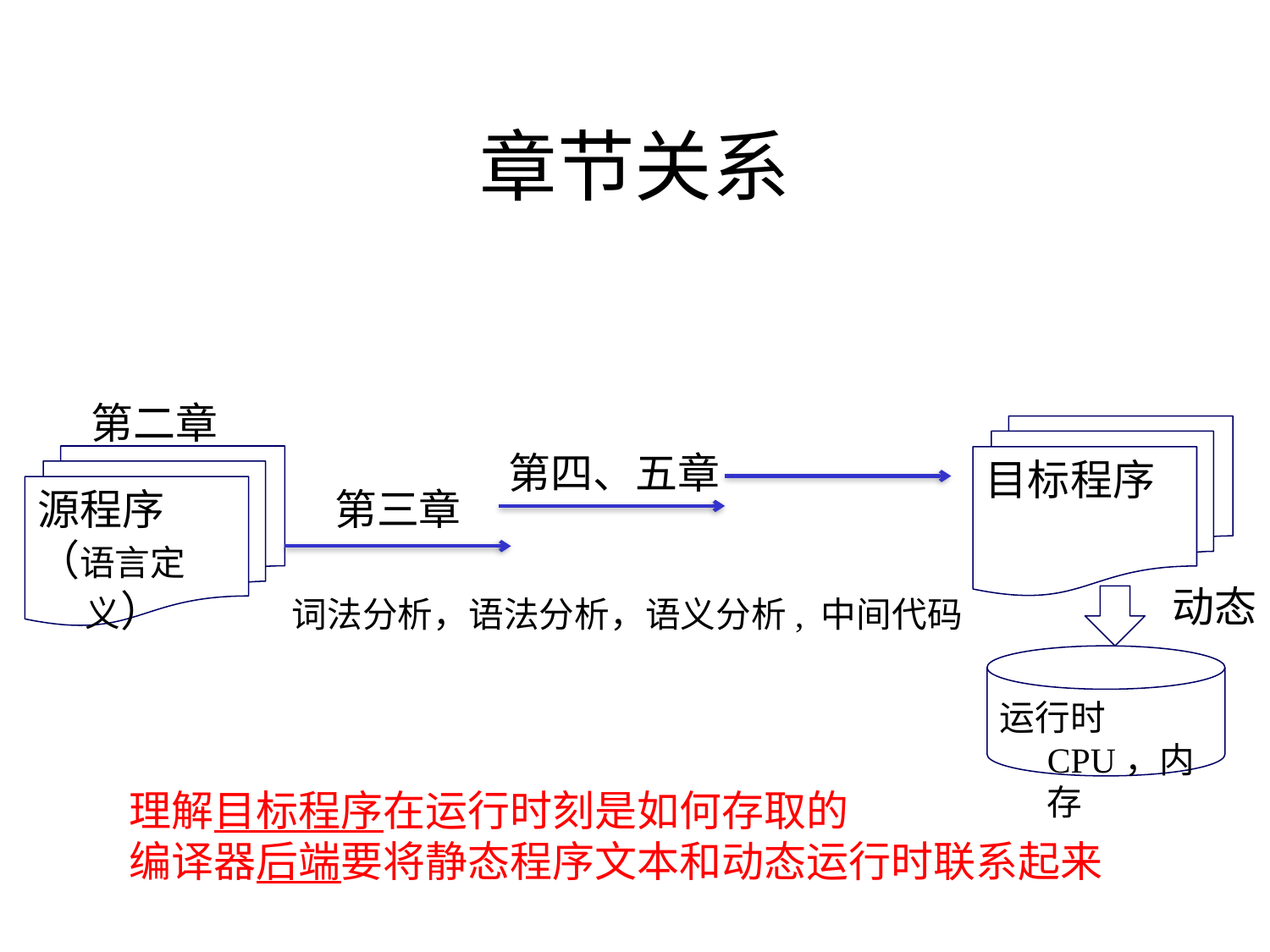

# 章节关系
第二章
目标程序
第四、五章
源程序
（语言定义）
第三章
动态
词法分析，语法分析，语义分析, 中间代码

运行时CPU，内存
理解目标程序在运行时刻是如何存取的
编译器后端要将静态程序文本和动态运行时联系起来